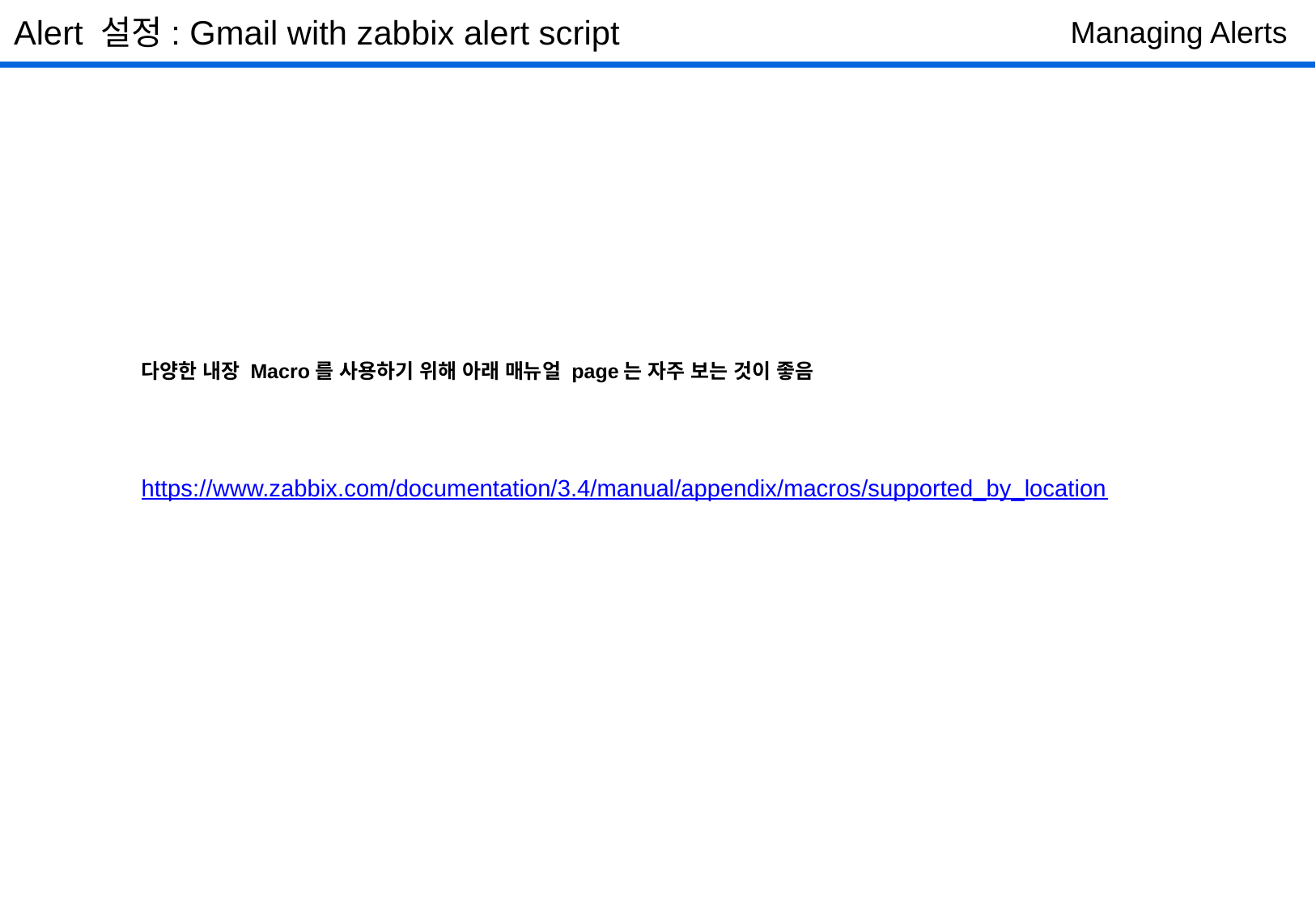

Alert 설정: Gmail with zabbix alert script
Managing Alerts
다양한 내장 Macro를 사용하기 위해 아래 매뉴얼 page는 자주 보는 것이 좋음
https://www.zabbix.com/documentation/3.4/manual/appendix/macros/supported_by_location